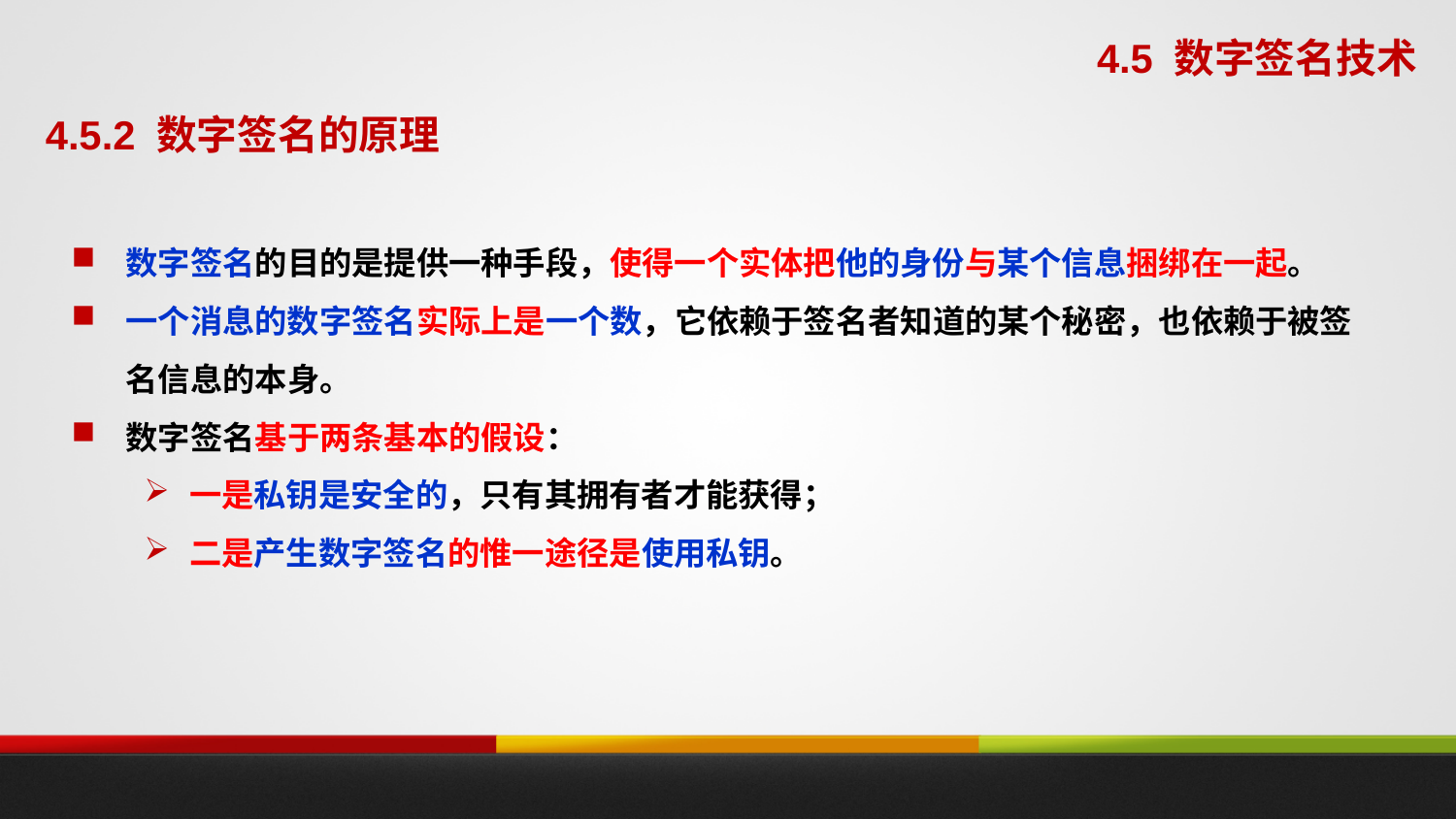

4.5 数字签名技术
4.5.2 数字签名的原理
数字签名的目的是提供一种手段，使得一个实体把他的身份与某个信息捆绑在一起。
一个消息的数字签名实际上是一个数，它依赖于签名者知道的某个秘密，也依赖于被签名信息的本身。
数字签名基于两条基本的假设：
一是私钥是安全的，只有其拥有者才能获得；
二是产生数字签名的惟一途径是使用私钥。